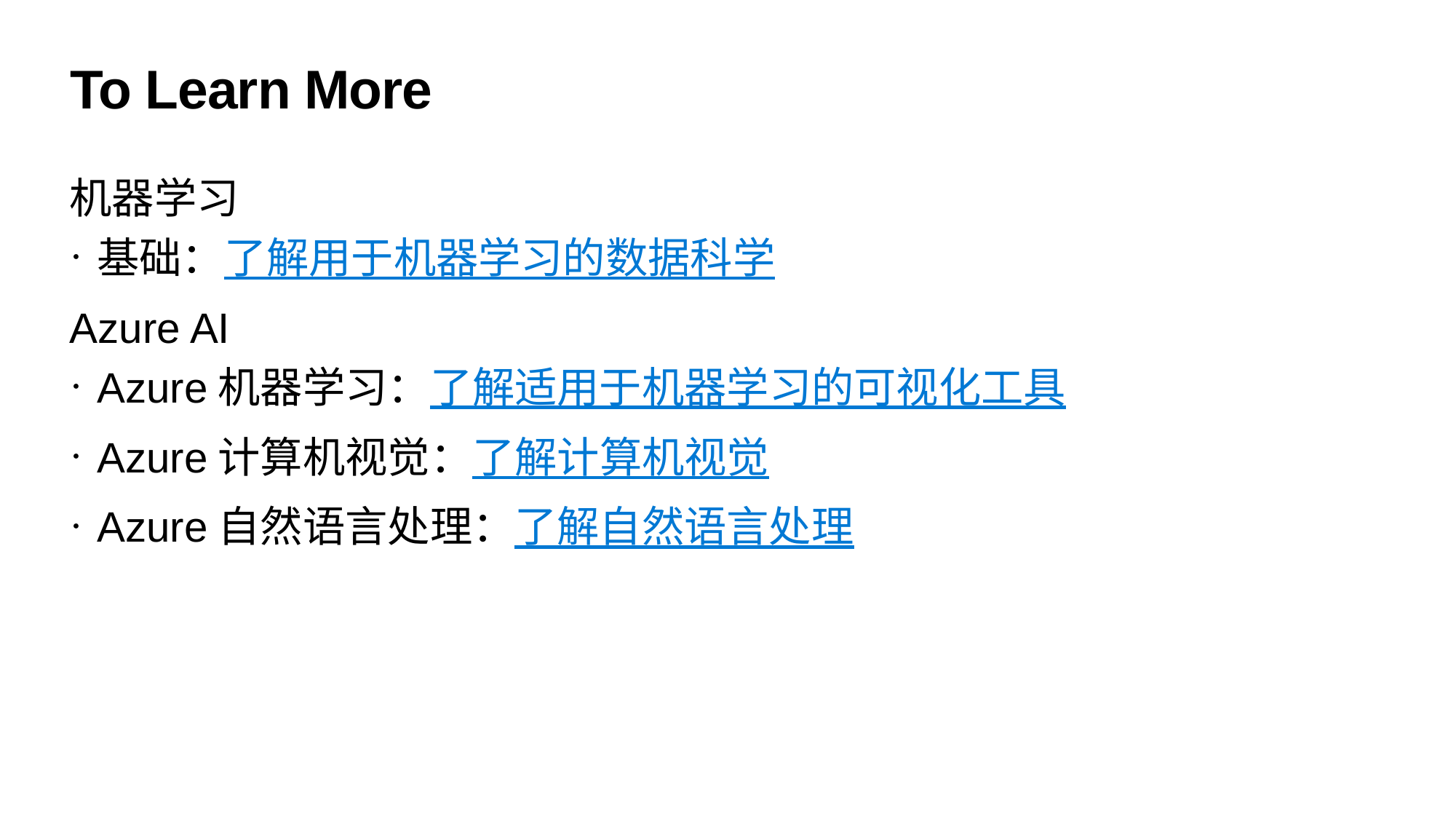

# To Learn More
机器学习
基础：了解用于机器学习的数据科学
Azure AI
Azure机器学习：了解适用于机器学习的可视化工具
Azure计算机视觉：了解计算机视觉
Azure自然语言处理：了解自然语言处理